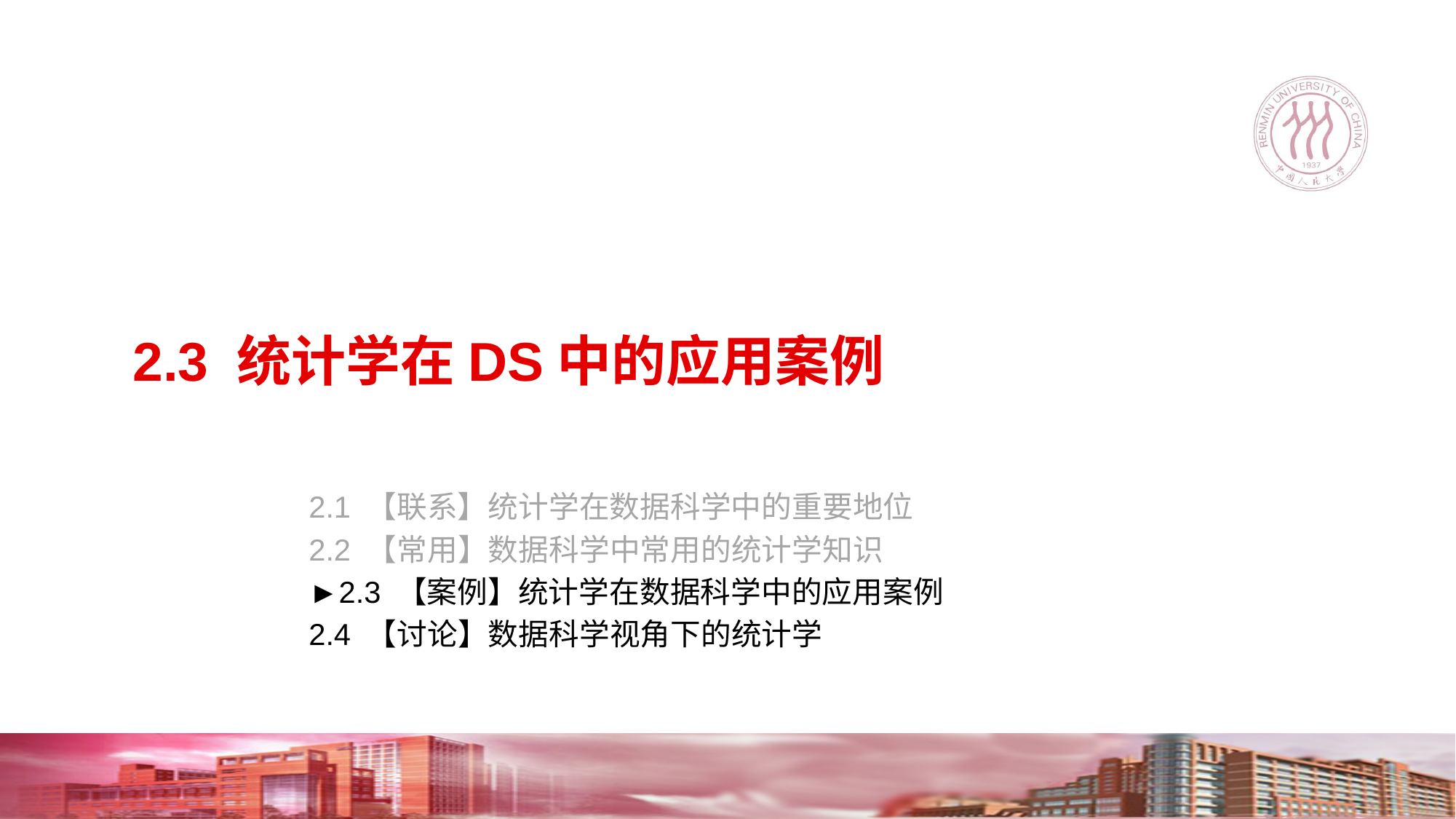

# 2.3 统计学在DS中的应用案例
2.1 【联系】统计学在数据科学中的重要地位
2.2 【常用】数据科学中常用的统计学知识
►2.3 【案例】统计学在数据科学中的应用案例
2.4 【讨论】数据科学视角下的统计学